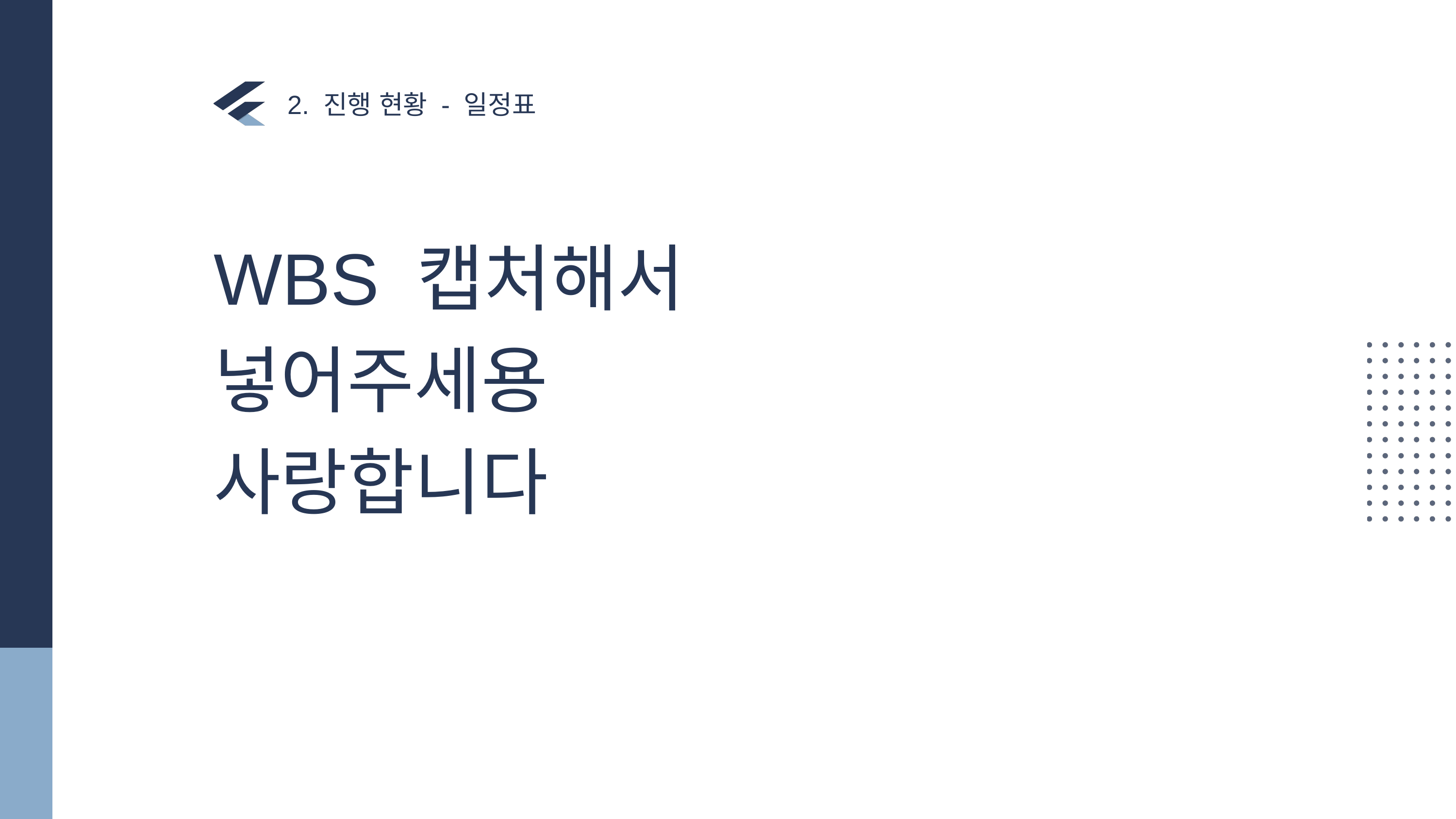

2. 진행 현황 - 일정표
WBS 캡처해서 넣어주세용 사랑합니다